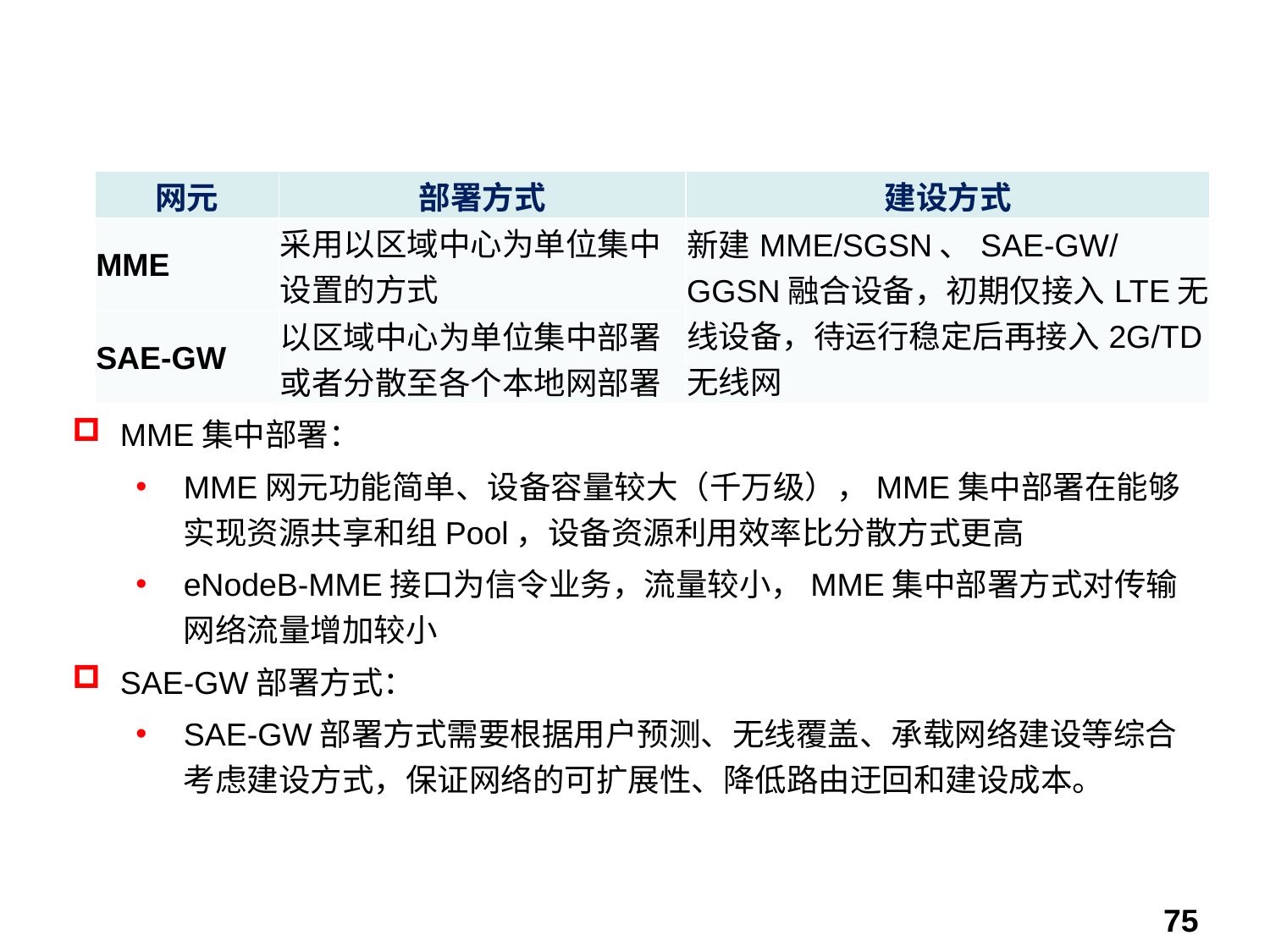

MME/SGSN、SAE-GW/GGSN建设原则（移动）
| 网元 | 部署方式 | 建设方式 |
| --- | --- | --- |
| MME | 采用以区域中心为单位集中设置的方式 | 新建MME/SGSN、SAE-GW/GGSN融合设备，初期仅接入LTE无线设备，待运行稳定后再接入2G/TD无线网 |
| SAE-GW | 以区域中心为单位集中部署或者分散至各个本地网部署 |  |
MME集中部署：
MME网元功能简单、设备容量较大（千万级），MME集中部署在能够实现资源共享和组Pool，设备资源利用效率比分散方式更高
eNodeB-MME接口为信令业务，流量较小，MME集中部署方式对传输网络流量增加较小
SAE-GW部署方式：
SAE-GW部署方式需要根据用户预测、无线覆盖、承载网络建设等综合考虑建设方式，保证网络的可扩展性、降低路由迂回和建设成本。